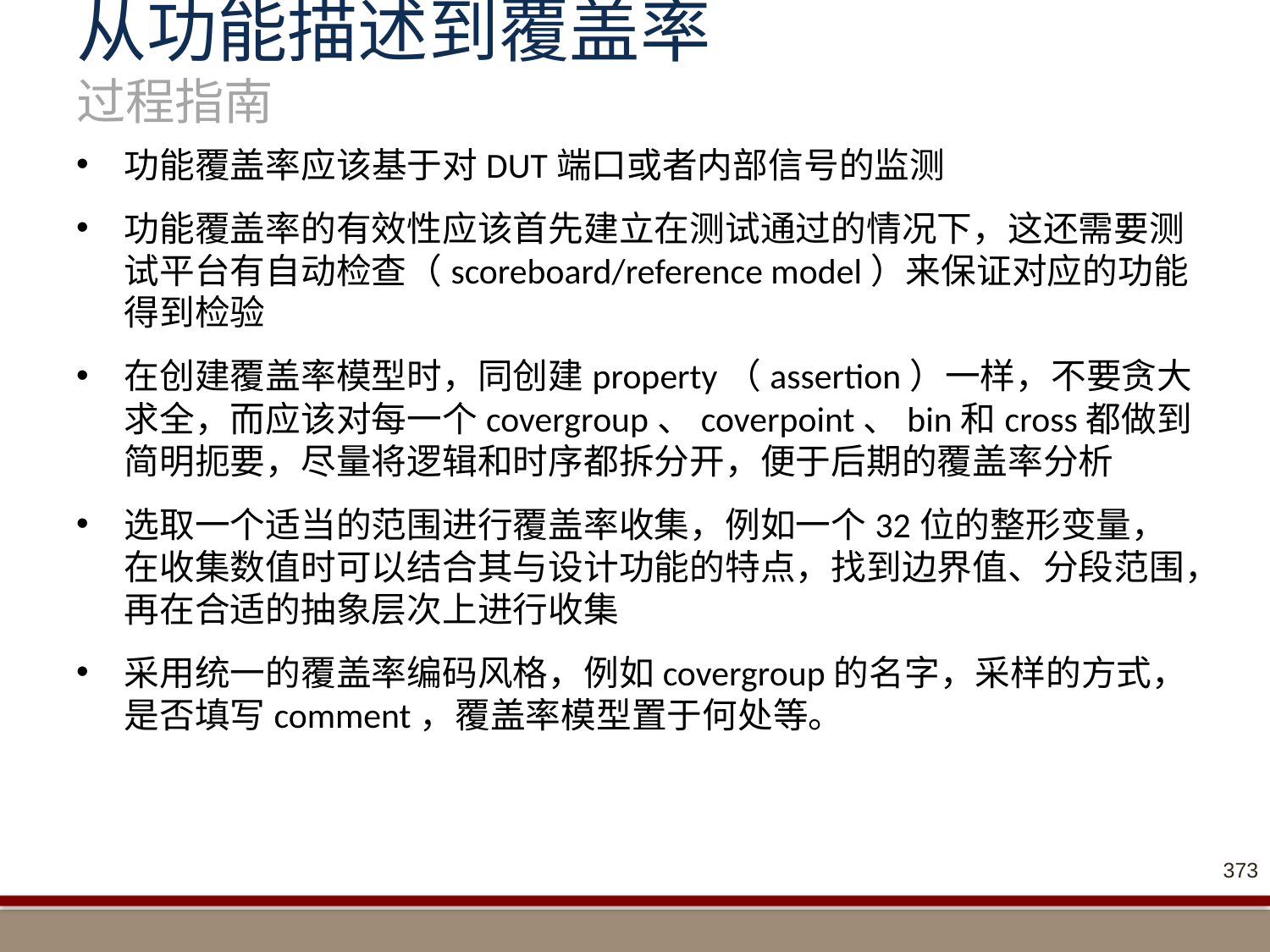

# 从功能描述到覆盖率 过程指南
功能覆盖率应该基于对DUT端口或者内部信号的监测
功能覆盖率的有效性应该首先建立在测试通过的情况下，这还需要测试平台有自动检查（scoreboard/reference model）来保证对应的功能得到检验
在创建覆盖率模型时，同创建property（assertion）一样，不要贪大求全，而应该对每一个covergroup、coverpoint、bin和cross都做到简明扼要，尽量将逻辑和时序都拆分开，便于后期的覆盖率分析
选取一个适当的范围进行覆盖率收集，例如一个32位的整形变量，在收集数值时可以结合其与设计功能的特点，找到边界值、分段范围，再在合适的抽象层次上进行收集
采用统一的覆盖率编码风格，例如covergroup的名字，采样的方式，是否填写comment，覆盖率模型置于何处等。
373